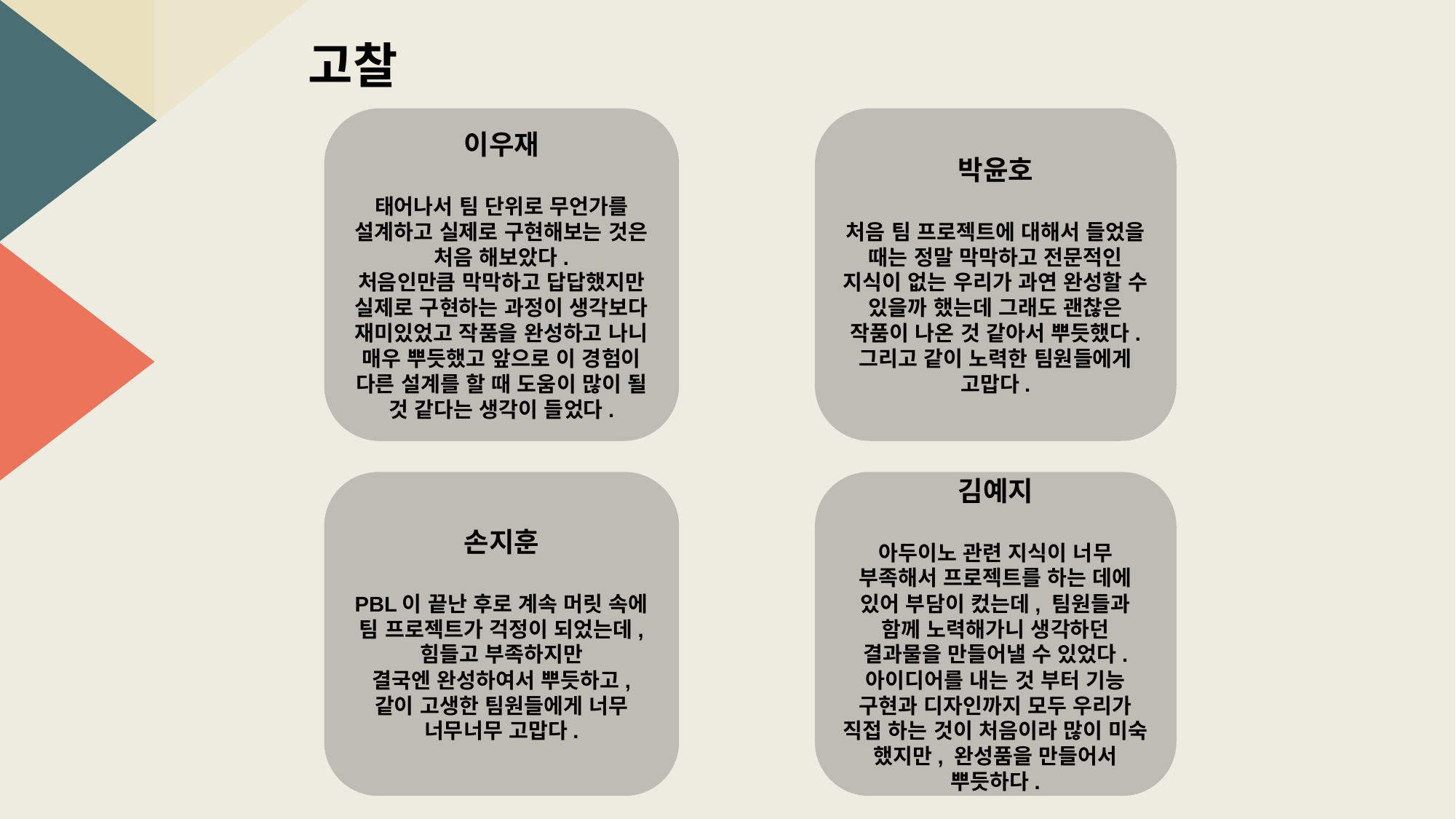

고찰
이우재

태어나서 팀 단위로 무언가를 설계하고 실제로 구현해보는 것은 처음 해보았다.
처음인만큼 막막하고 답답했지만 실제로 구현하는 과정이 생각보다 재미있었고 작품을 완성하고 나니 매우 뿌듯했고 앞으로 이 경험이 다른 설계를 할 때 도움이 많이 될 것 같다는 생각이 들었다.
박윤호

처음 팀 프로젝트에 대해서 들었을 때는 정말 막막하고 전문적인 지식이 없는 우리가 과연 완성할 수 있을까 했는데 그래도 괜찮은 작품이 나온 것 같아서 뿌듯했다. 그리고 같이 노력한 팀원들에게 고맙다.
김예지

아두이노 관련 지식이 너무 부족해서 프로젝트를 하는 데에 있어 부담이 컸는데, 팀원들과 함께 노력해가니 생각하던 결과물을 만들어낼 수 있었다. 아이디어를 내는 것 부터 기능 구현과 디자인까지 모두 우리가 직접 하는 것이 처음이라 많이 미숙 했지만, 완성품을 만들어서 뿌듯하다.
손지훈

PBL이 끝난 후로 계속 머릿 속에 팀 프로젝트가 걱정이 되었는데, 힘들고 부족하지만
결국엔 완성하여서 뿌듯하고,
같이 고생한 팀원들에게 너무 너무너무 고맙다.